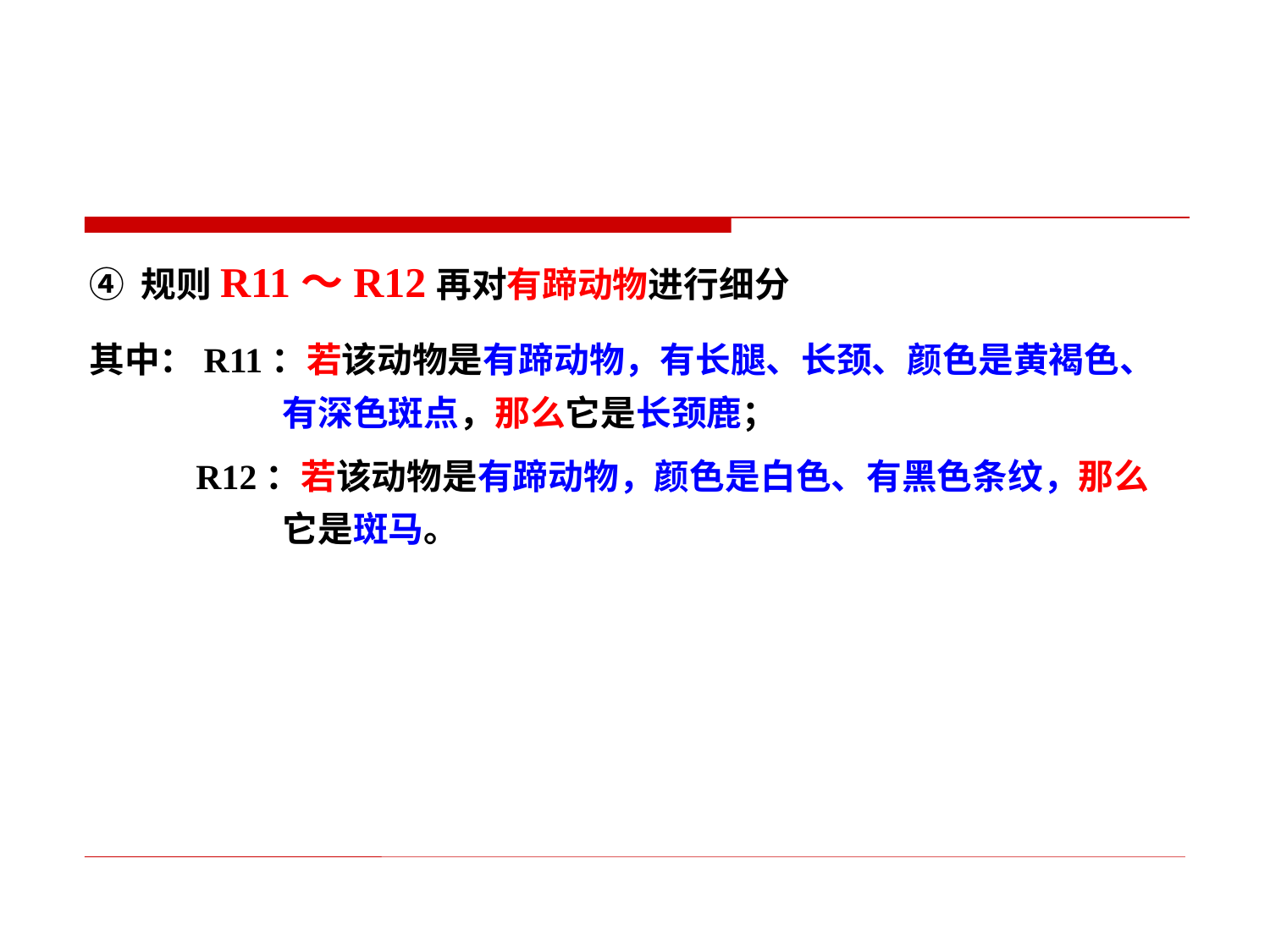

④ 规则R11～R12再对有蹄动物进行细分
其中：R11：若该动物是有蹄动物，有长腿、长颈、颜色是黄褐色、
                       有深色斑点，那么它是长颈鹿；
            R12：若该动物是有蹄动物，颜色是白色、有黑色条纹，那么
                       它是斑马。